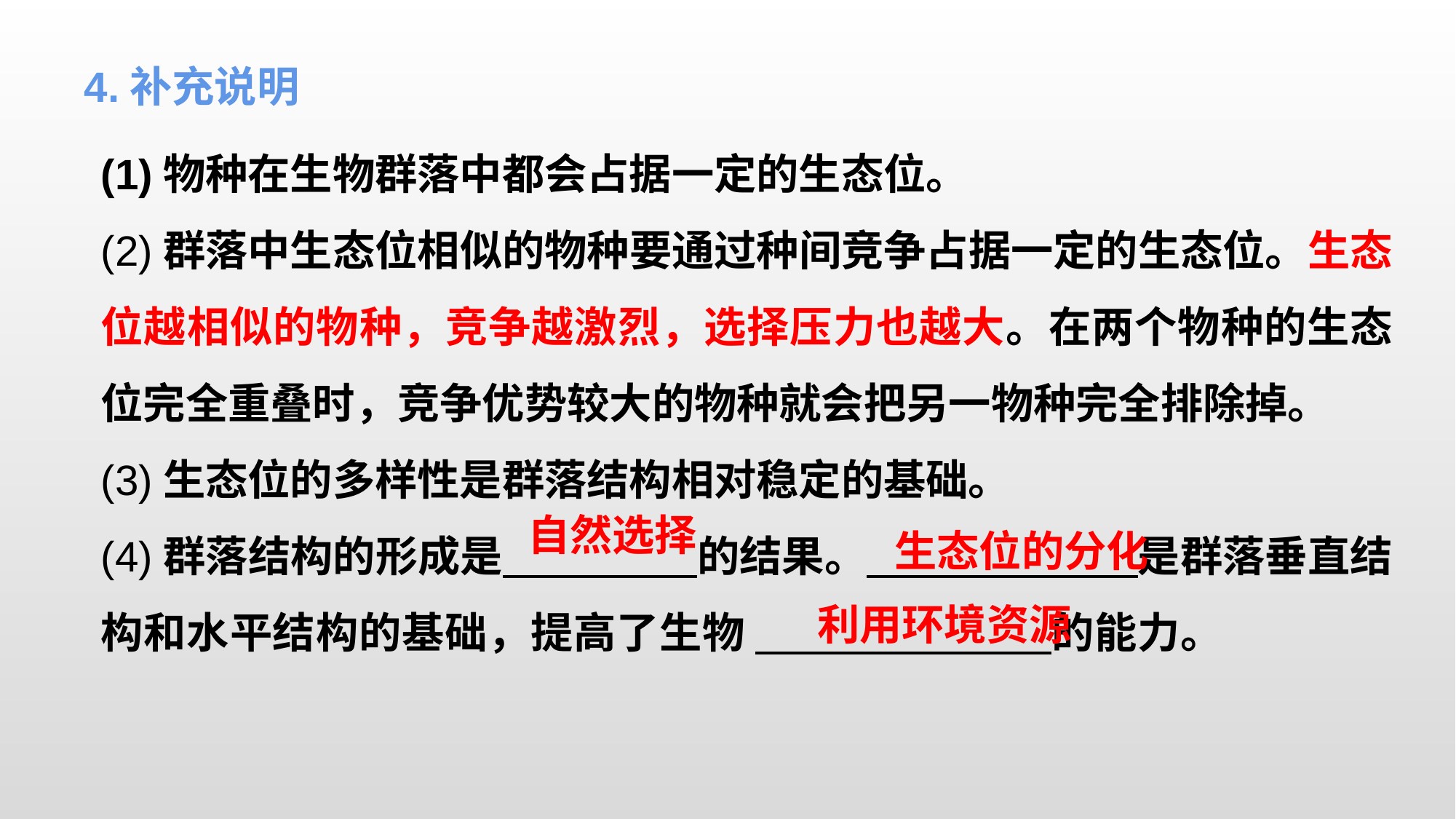

4.补充说明
(1)物种在生物群落中都会占据一定的生态位。
(2)群落中生态位相似的物种要通过种间竞争占据一定的生态位。生态位越相似的物种，竞争越激烈，选择压力也越大。在两个物种的生态位完全重叠时，竞争优势较大的物种就会把另一物种完全排除掉。
(3)生态位的多样性是群落结构相对稳定的基础。
(4)群落结构的形成是                    的结果。                            是群落垂直结构和水平结构的基础，提高了生物                              的能力。
自然选择
生态位的分化
利用环境资源